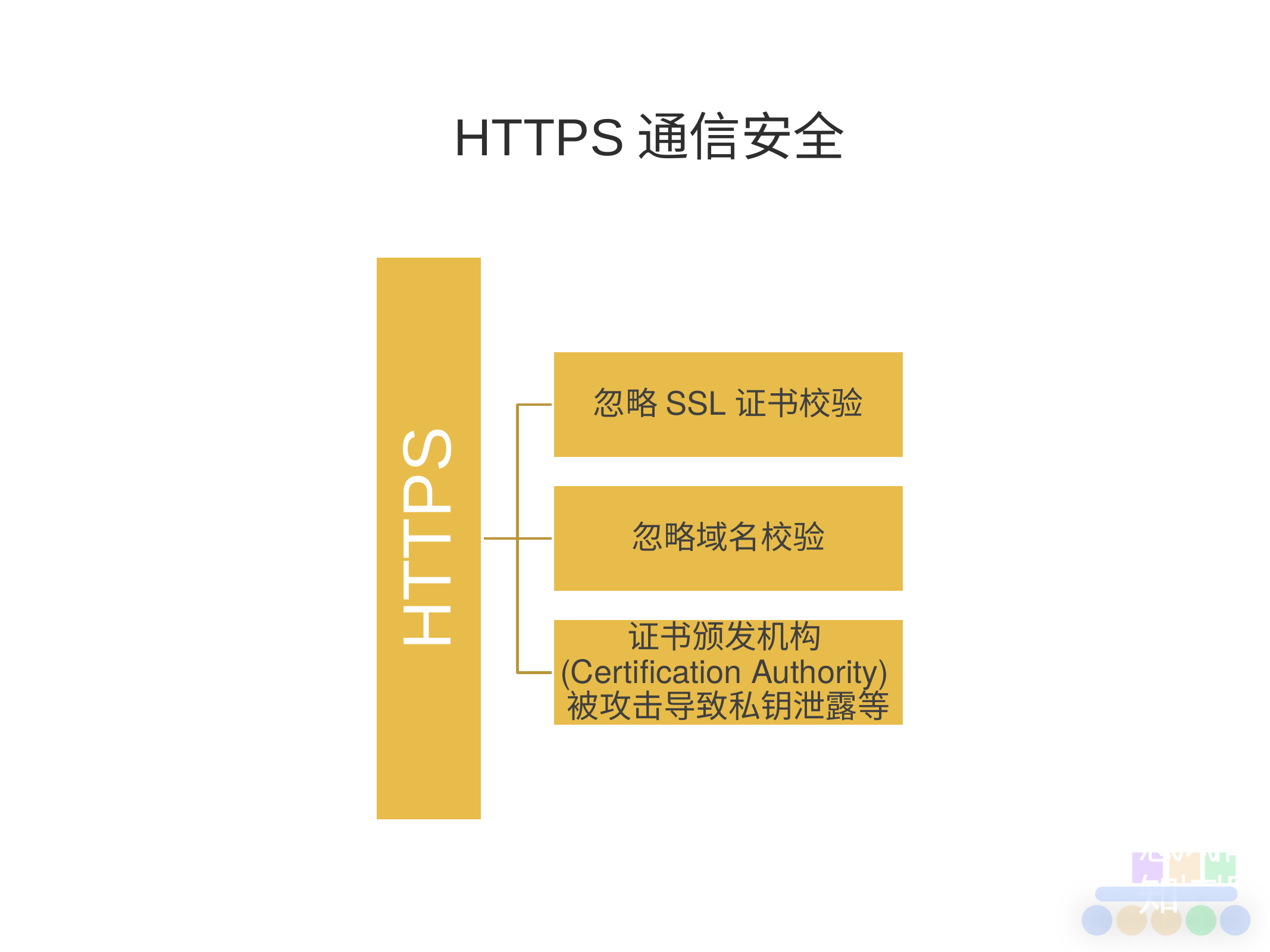

HTTPS通信安全

HTTPS
忽略SSL证书校验
忽略域名校验
证书颁发机构(Certification Authority)被攻击导致私钥泄露等
感知
风控
情报